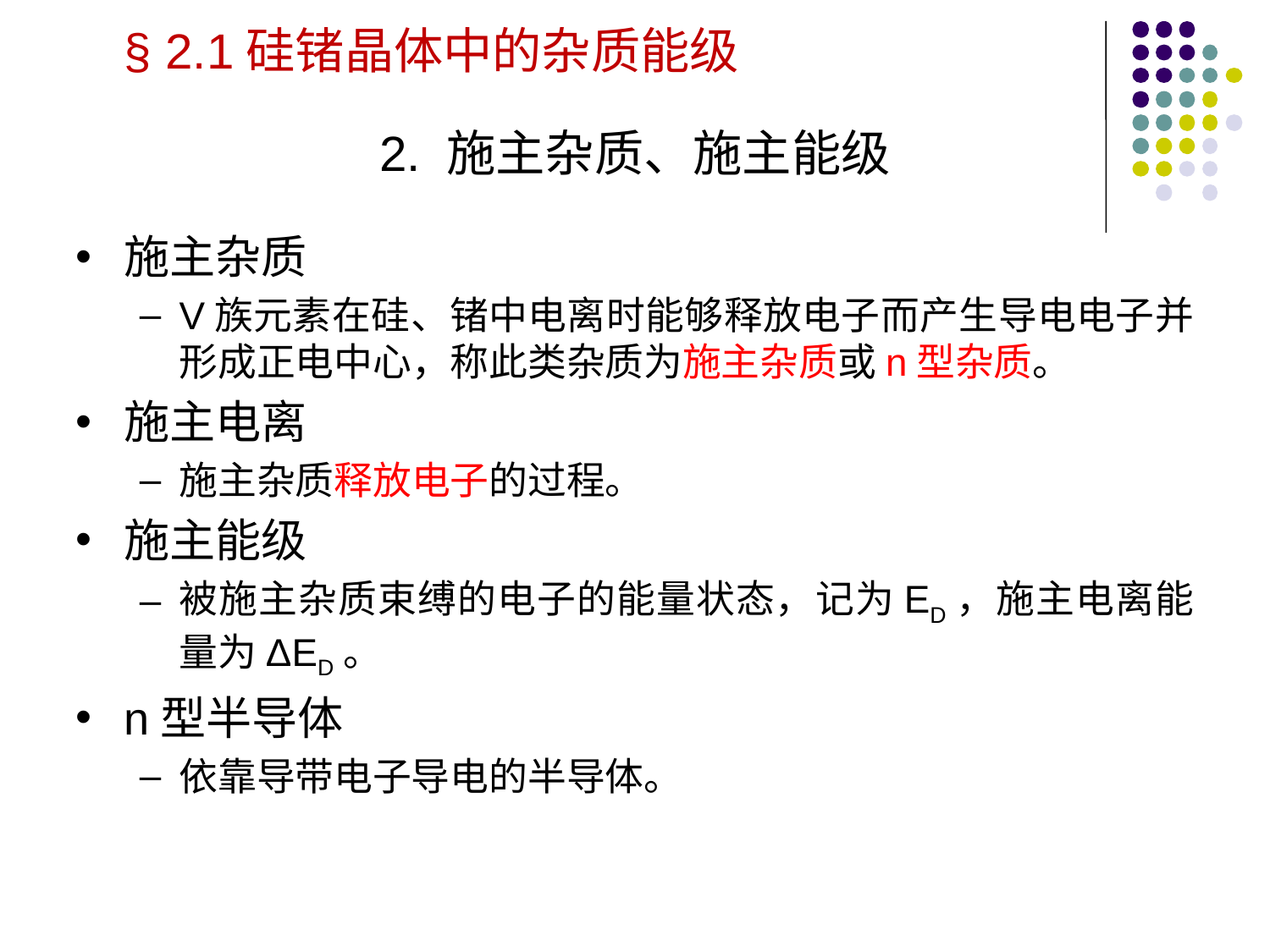

§ 2.1硅锗晶体中的杂质能级
2. 施主杂质、施主能级
施主杂质
V族元素在硅、锗中电离时能够释放电子而产生导电电子并形成正电中心，称此类杂质为施主杂质或n型杂质。
施主电离
施主杂质释放电子的过程。
施主能级
被施主杂质束缚的电子的能量状态，记为ED，施主电离能量为ΔED。
n型半导体
依靠导带电子导电的半导体。